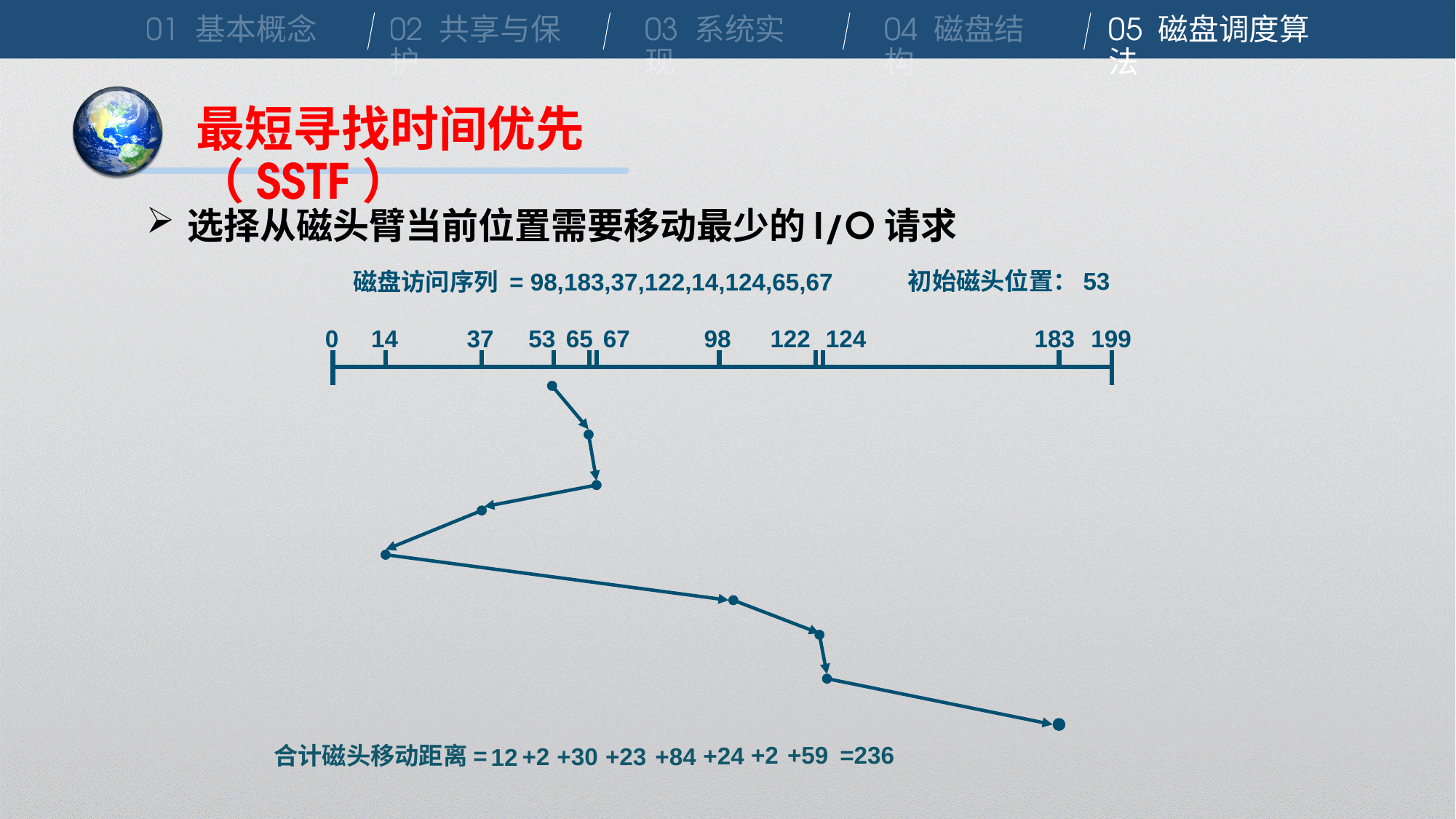

01 基本概念
02 共享与保护
03 系统实现
04 磁盘结构
05 磁盘调度算法
最短寻找时间优先（SSTF）
选择从磁头臂当前位置需要移动最少的I/O请求
初始磁头位置：53
磁盘访问序列 = 98,183,37,122,14,124,65,67
0
14
37
53
65
67
98
122
124
183
199

=236
+59
+2
合计磁头移动距离=
+24
+84
+23
+30
+2
12